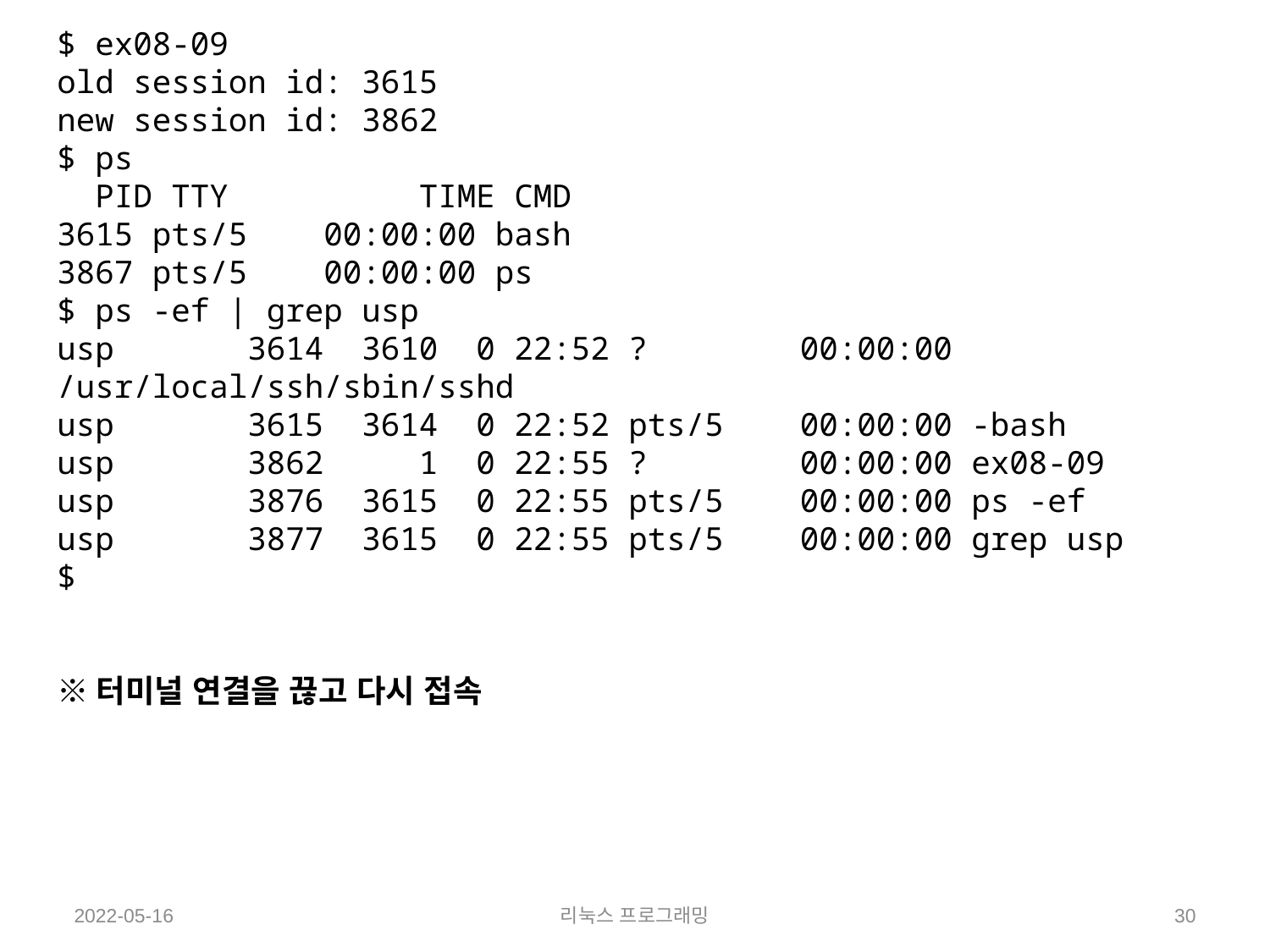

$ ex08-09
old session id: 3615
new session id: 3862
$ ps
  PID TTY          TIME CMD
3615 pts/5    00:00:00 bash
3867 pts/5    00:00:00 ps
$ ps -ef | grep usp
usp       3614  3610  0 22:52 ?        00:00:00 /usr/local/ssh/sbin/sshd
usp       3615  3614  0 22:52 pts/5    00:00:00 -bash
usp       3862     1  0 22:55 ?        00:00:00 ex08-09
usp       3876  3615  0 22:55 pts/5    00:00:00 ps -ef
usp       3877  3615  0 22:55 pts/5    00:00:00 grep usp
$

※터미널 연결을 끊고 다시 접속

2022-05-16
리눅스 프로그래밍
30